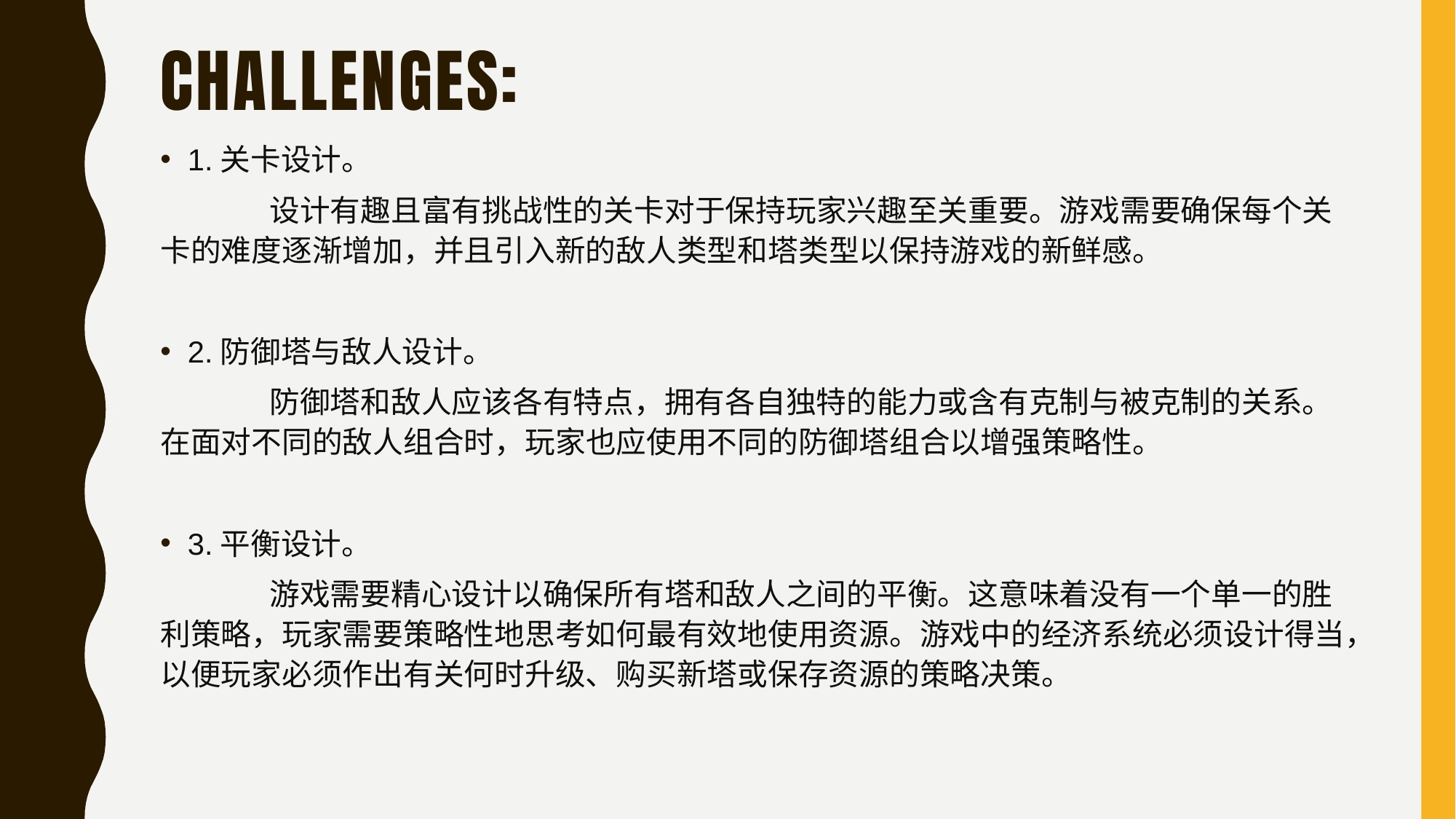

# Challenges:
1.关卡设计。
	设计有趣且富有挑战性的关卡对于保持玩家兴趣至关重要。游戏需要确保每个关卡的难度逐渐增加，并且引入新的敌人类型和塔类型以保持游戏的新鲜感。

2.防御塔与敌人设计。
	防御塔和敌人应该各有特点，拥有各自独特的能力或含有克制与被克制的关系。在面对不同的敌人组合时，玩家也应使用不同的防御塔组合以增强策略性。

3.平衡设计。
	游戏需要精心设计以确保所有塔和敌人之间的平衡。这意味着没有一个单一的胜利策略，玩家需要策略性地思考如何最有效地使用资源。游戏中的经济系统必须设计得当，以便玩家必须作出有关何时升级、购买新塔或保存资源的策略决策。